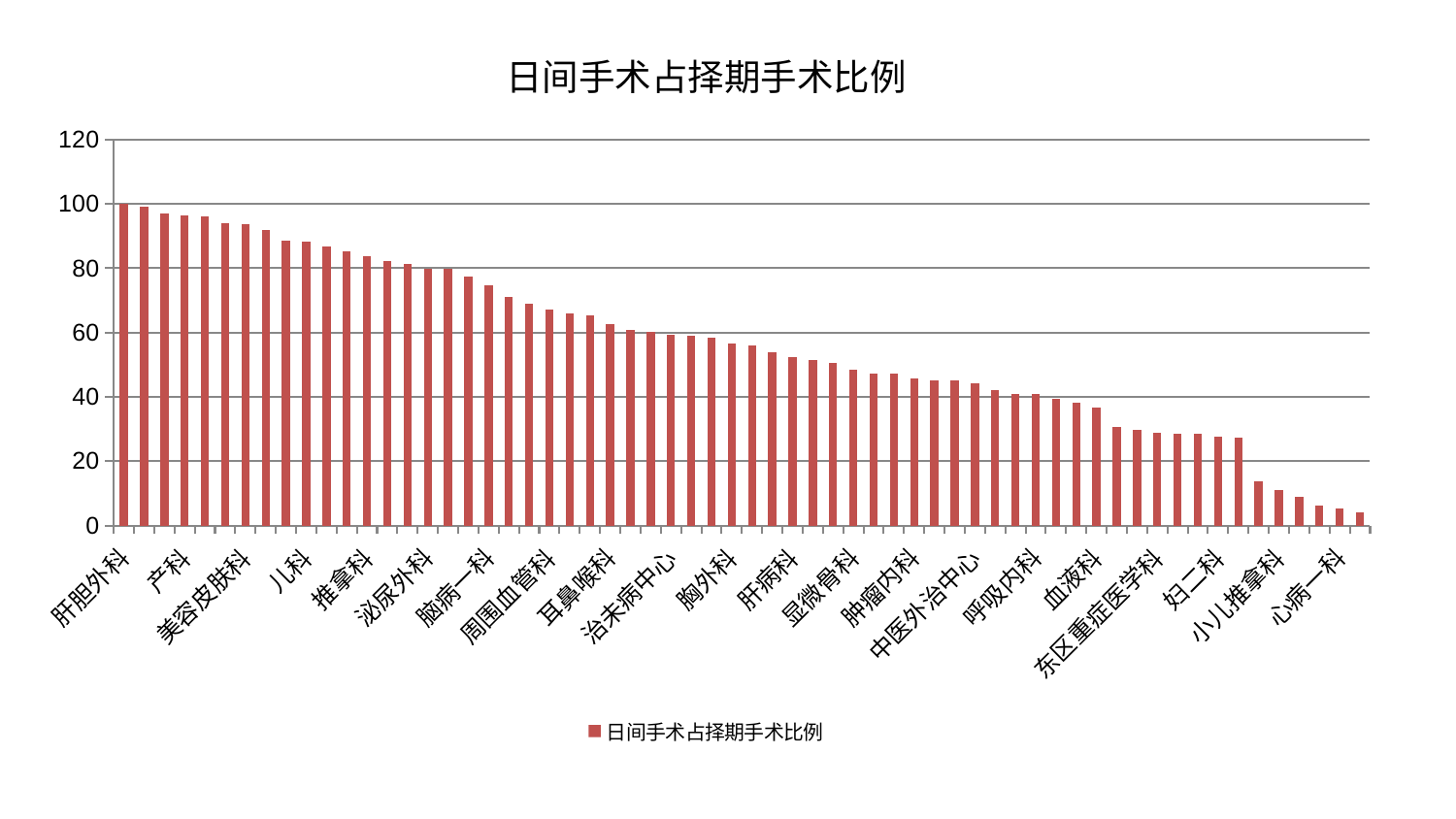

### Chart: 日间手术占择期手术比例

| Category | 日间手术占择期手术比例 |
|---|---|
| 肝胆外科 | 99.90980956522561 |
| 中医经典科 | 99.26721372188696 |
| 风湿病科 | 97.18150959629077 |
| 产科 | 96.4490985644977 |
| 针灸科 | 96.12291064332703 |
| 普通外科 | 93.97527015290545 |
| 美容皮肤科 | 93.68399882907458 |
| 身心医学科 | 91.985458805945 |
| 心病四科 | 88.69303260737934 |
| 儿科 | 88.37419839861944 |
| 内分泌科 | 86.89204983622199 |
| 神经内科 | 85.3942784503233 |
| 推拿科 | 83.78043643659171 |
| 康复科 | 82.13315421196911 |
| 肾病科 | 81.23378188271258 |
| 泌尿外科 | 79.96164829203185 |
| 西区重症医学科 | 79.9347113743159 |
| 医院 | 77.52813552015895 |
| 脑病一科 | 74.8321390072541 |
| 骨科 | 71.03071162177905 |
| 脾胃病科 | 69.07960017623776 |
| 周围血管科 | 67.19274313404443 |
| 心血管内科 | 66.05596848689484 |
| 消化内科 | 65.34567586823164 |
| 耳鼻喉科 | 62.62334216871022 |
| 微创骨科 | 60.86691646739173 |
| 肛肠科 | 60.244425827366335 |
| 治未病中心 | 59.23172298357622 |
| 脊柱骨科 | 59.15060268573939 |
| 心病二科 | 58.39064101288574 |
| 胸外科 | 56.709135427243716 |
| 脑病二科 | 55.85157954152915 |
| 创伤骨科 | 53.78146012671174 |
| 肝病科 | 52.419132913451996 |
| 小儿骨科 | 51.39176830086907 |
| 妇科 | 50.44869153205678 |
| 显微骨科 | 48.522313029326284 |
| 妇科妇二科合并 | 47.348053511961695 |
| 肾脏内科 | 47.33544581806937 |
| 肿瘤内科 | 45.7030020669958 |
| 皮肤科 | 45.23977006162716 |
| 老年医学科 | 45.139923764459276 |
| 中医外治中心 | 44.12045741661237 |
| 眼科 | 42.07731002403072 |
| 综合内科 | 40.85845129464136 |
| 呼吸内科 | 40.773669327481564 |
| 乳腺甲状腺外科 | 39.39024108773508 |
| 脾胃科消化科合并 | 38.1710854546357 |
| 血液科 | 36.59312655056102 |
| 口腔科 | 30.72879230696035 |
| 重症医学科 | 29.73216943914949 |
| 东区重症医学科 | 28.910745319000352 |
| 脑病三科 | 28.507021028297853 |
| 男科 | 28.47847295821029 |
| 妇二科 | 27.529958353075724 |
| 东区肾病科 | 27.26207779937846 |
| 关节骨科 | 13.640610078231452 |
| 小儿推拿科 | 11.150494002507937 |
| 心病三科 | 8.968519975987576 |
| 运动损伤骨科 | 6.247120263315509 |
| 心病一科 | 5.251845116023945 |
| 神经外科 | 3.963242184659288 |
226